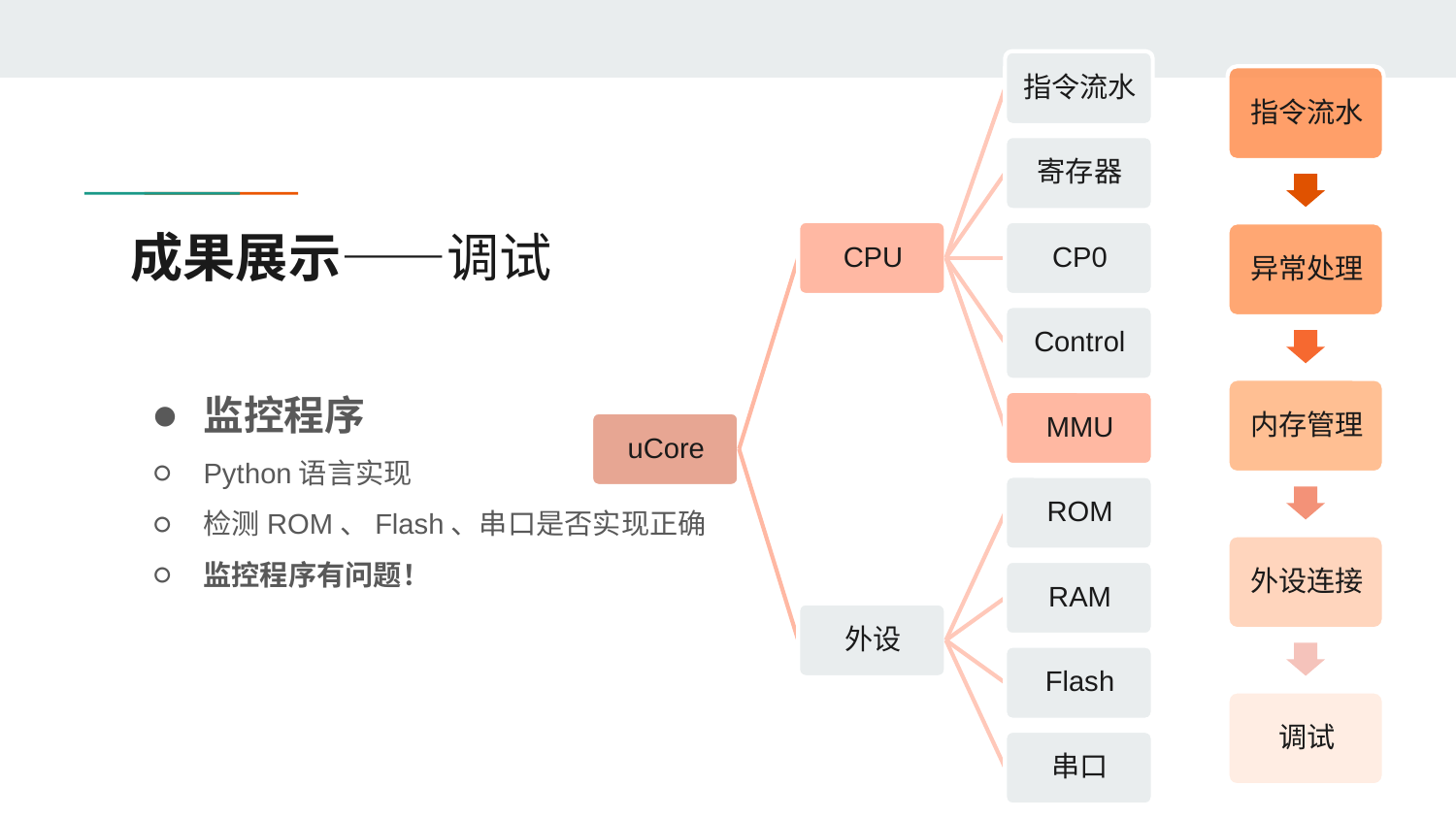

uCore

CPU

指令流水

寄存器

CP0

Control

MMU

外设

ROM

RAM

Flash

串口
指令流水

异常处理

内存管理

外设连接

调试
# 成果展示——调试
监控程序
Python语言实现
检测ROM、Flash、串口是否实现正确
监控程序有问题！